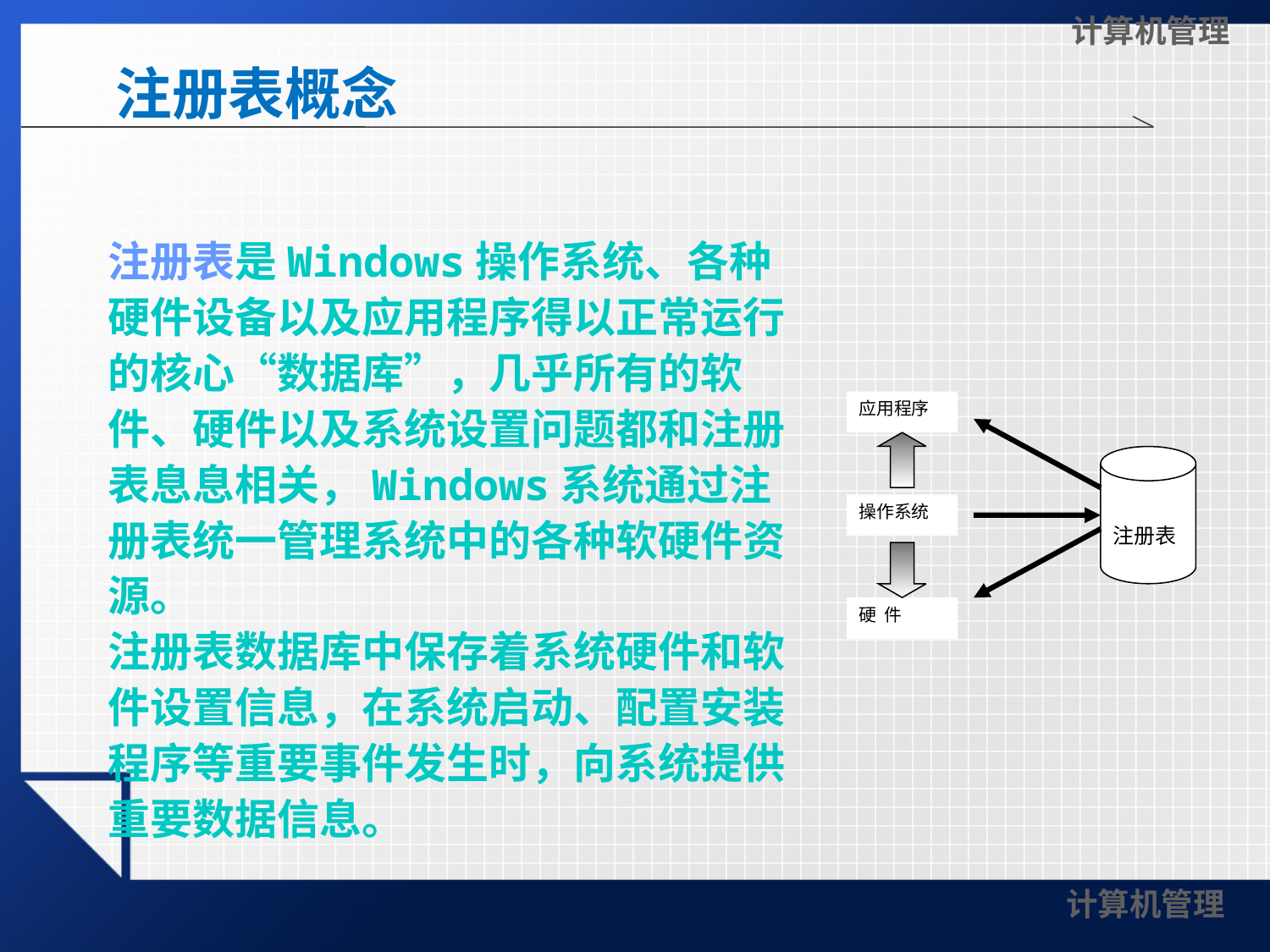

计算机管理
# 注册表概念
注册表是Windows操作系统、各种硬件设备以及应用程序得以正常运行的核心“数据库”，几乎所有的软件、硬件以及系统设置问题都和注册表息息相关，Windows系统通过注册表统一管理系统中的各种软硬件资源。
注册表数据库中保存着系统硬件和软件设置信息，在系统启动、配置安装程序等重要事件发生时，向系统提供重要数据信息。
应用程序

注册表
操作系统

硬  件
计算机管理